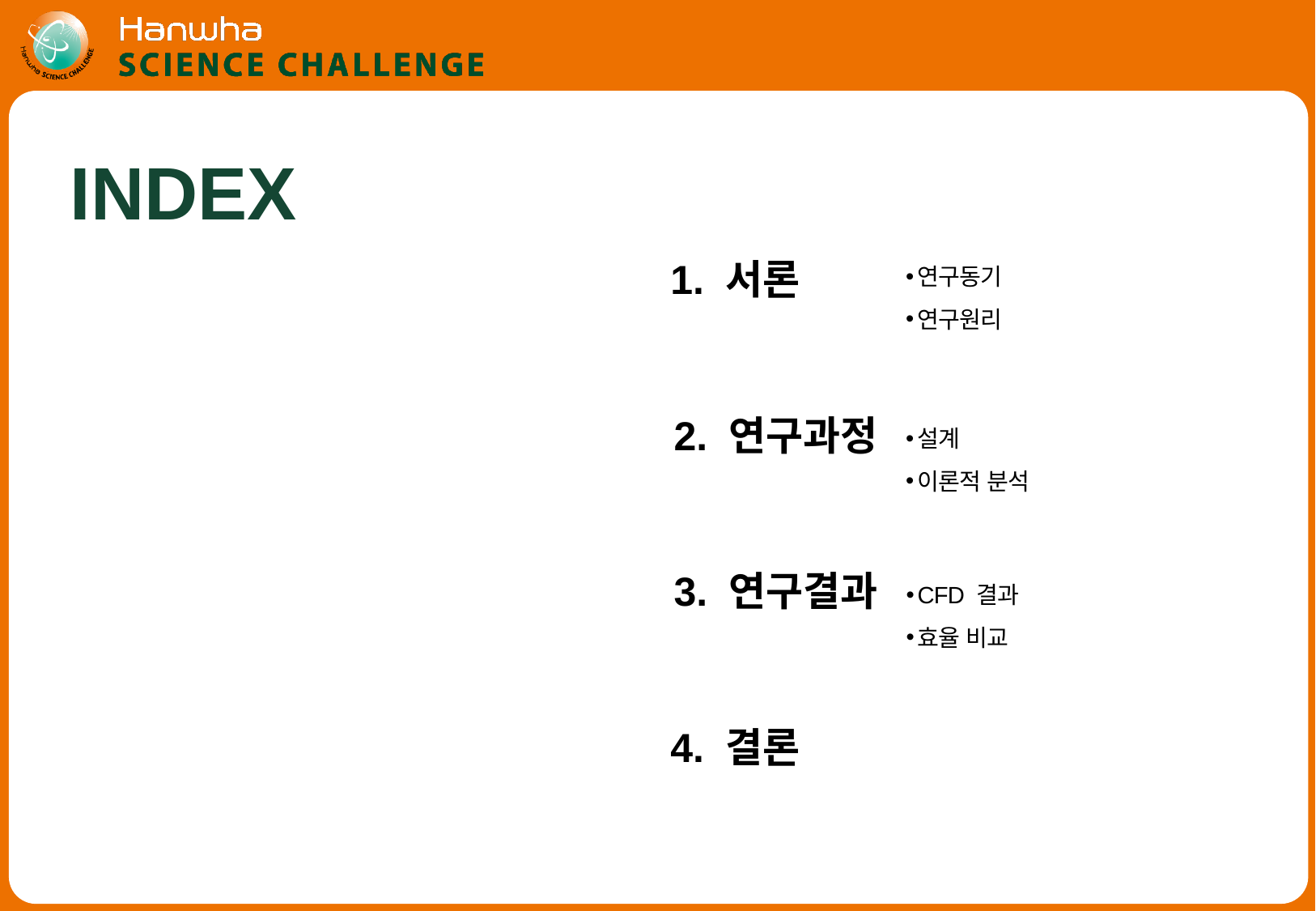

INDEX
연구동기
연구원리
1. 서론
2. 연구과정
설계
이론적 분석
3. 연구결과
CFD 결과
효율 비교

4. 결론